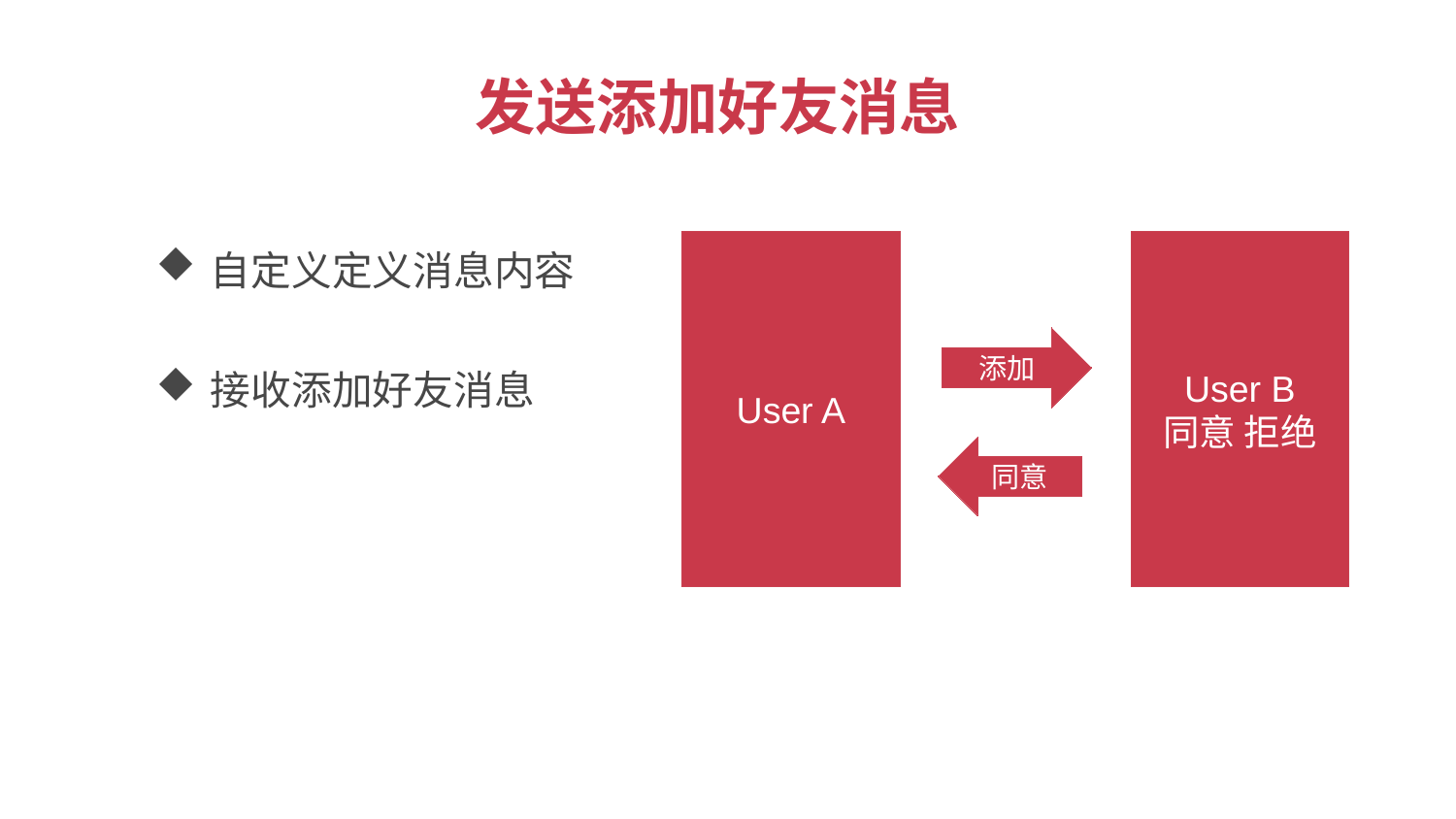

发送添加好友消息
User A
User B
同意 拒绝
添加
同意
自定义定义消息内容
接收添加好友消息